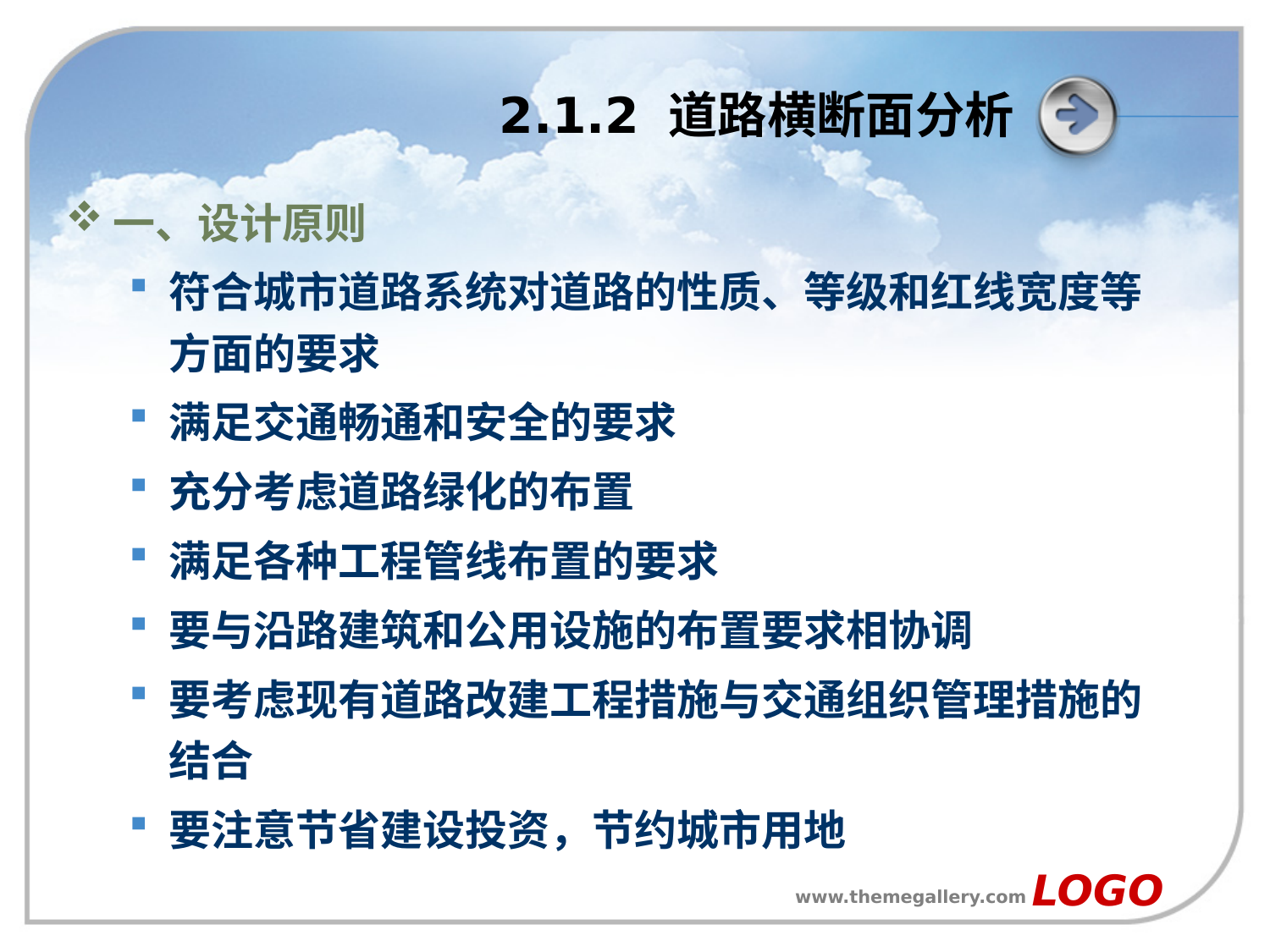

# 2.1.2 道路横断面分析
一、设计原则
符合城市道路系统对道路的性质、等级和红线宽度等方面的要求
满足交通畅通和安全的要求
充分考虑道路绿化的布置
满足各种工程管线布置的要求
要与沿路建筑和公用设施的布置要求相协调
要考虑现有道路改建工程措施与交通组织管理措施的结合
要注意节省建设投资，节约城市用地
LOGO
www.themegallery.com